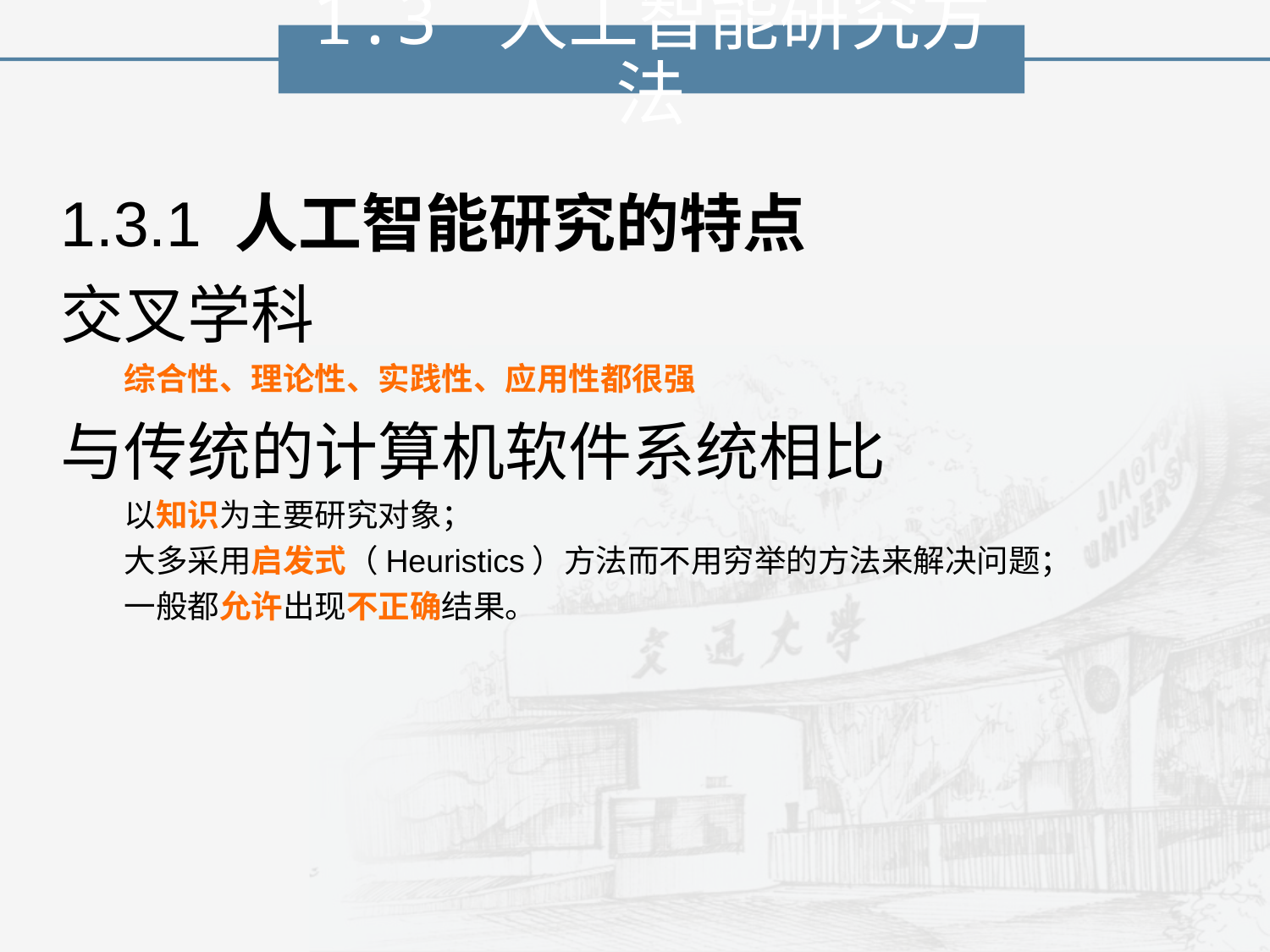

1.3 人工智能研究方法
1.3.1 人工智能研究的特点
交叉学科
综合性、理论性、实践性、应用性都很强
与传统的计算机软件系统相比
以知识为主要研究对象；
大多采用启发式（Heuristics）方法而不用穷举的方法来解决问题；
一般都允许出现不正确结果。
35